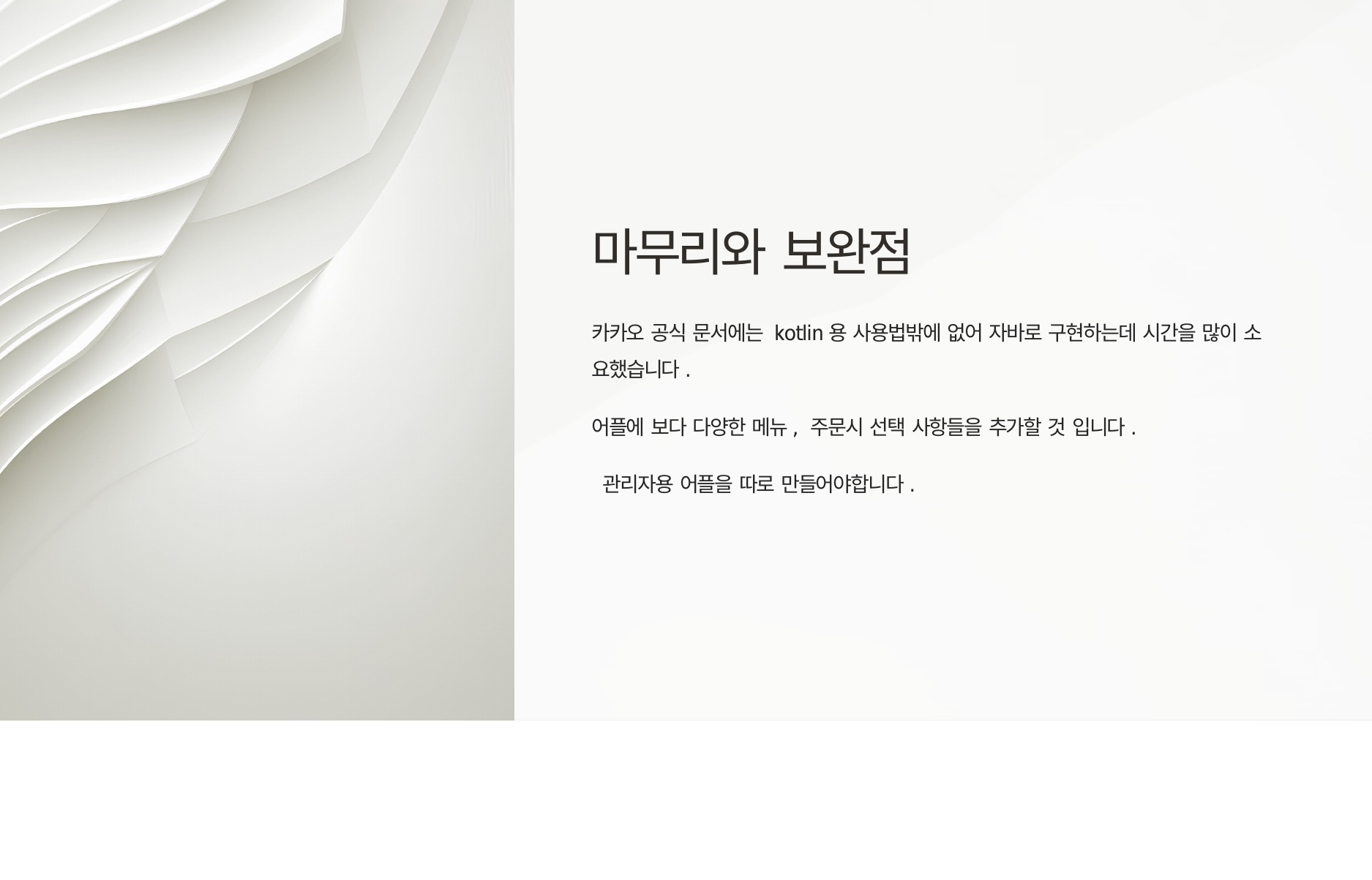

# 마무리와 보완점
카카오 공식 문서에는 kotlin용 사용법밖에 없어 자바로 구현하는데 시간을 많이 소  요했습니다.
어플에 보다 다양한 메뉴, 주문시 선택 사항들을 추가할 것 입니다.  관리자용 어플을 따로 만들어야합니다.